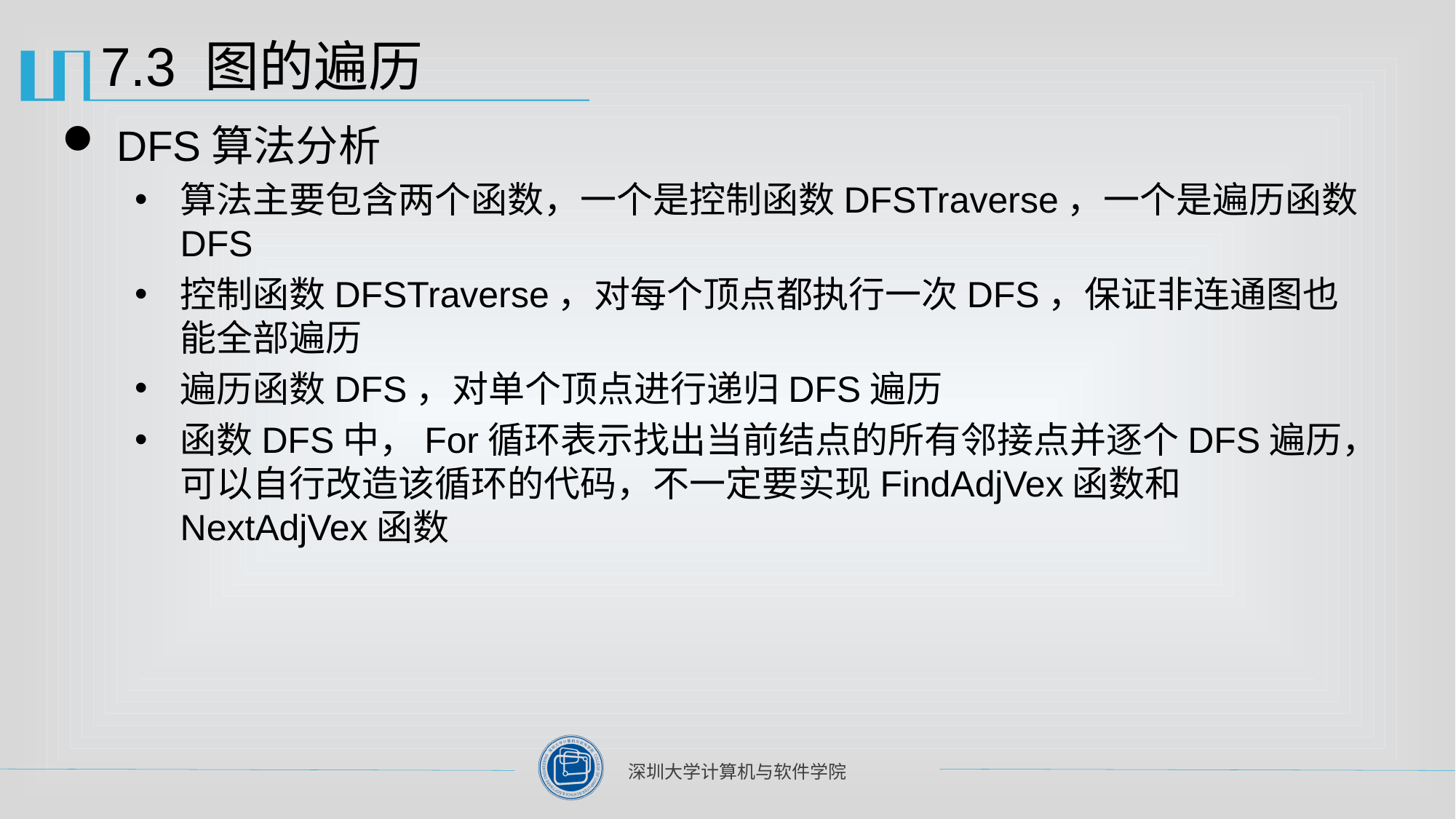

# 7.3 图的遍历
DFS算法分析
算法主要包含两个函数，一个是控制函数DFSTraverse，一个是遍历函数DFS
控制函数DFSTraverse，对每个顶点都执行一次DFS，保证非连通图也能全部遍历
遍历函数DFS，对单个顶点进行递归DFS遍历
函数DFS中，For循环表示找出当前结点的所有邻接点并逐个DFS遍历，可以自行改造该循环的代码，不一定要实现FindAdjVex函数和NextAdjVex函数

58